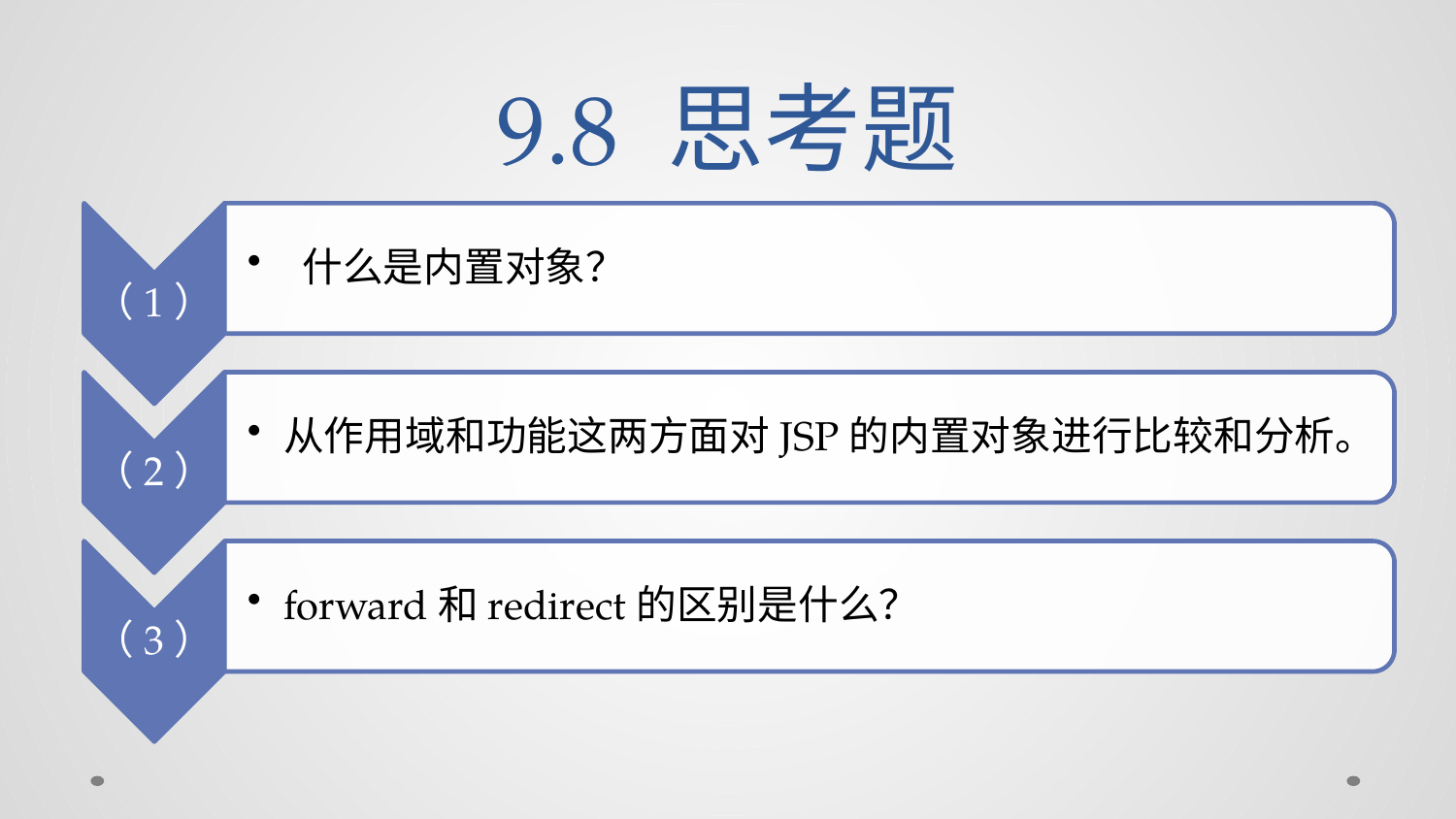

# 9.8 思考题
（1）
 什么是内置对象？
（2）
从作用域和功能这两方面对JSP的内置对象进行比较和分析。
（3）
forward和redirect的区别是什么？